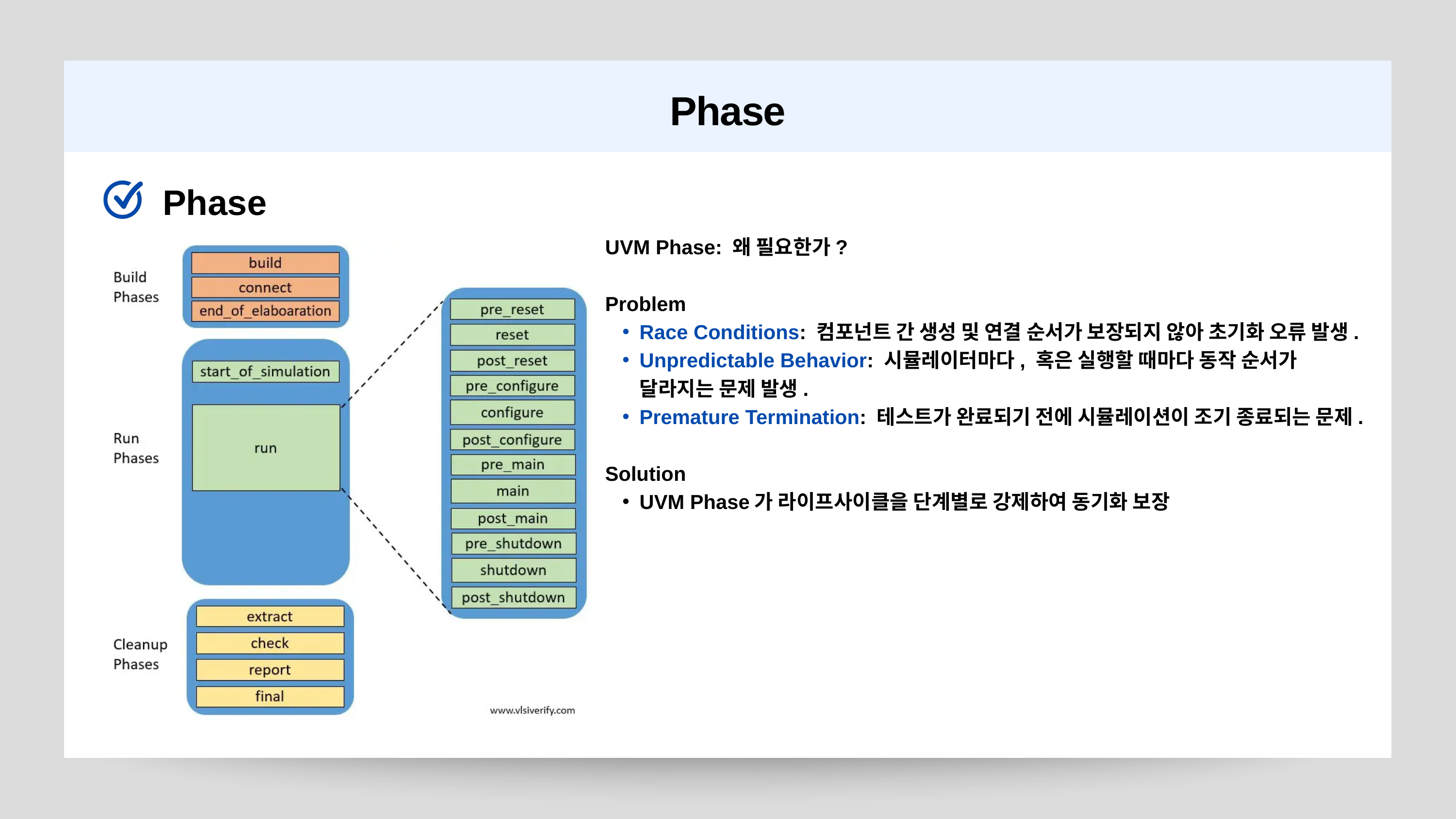

Phase
Phase

UVM Phase: 왜 필요한가?

Problem
Race Conditions: 컴포넌트 간 생성 및 연결 순서가 보장되지 않아 초기화 오류 발생.
Unpredictable Behavior: 시뮬레이터마다, 혹은 실행할 때마다 동작 순서가 달라지는 문제 발생.
Premature Termination: 테스트가 완료되기 전에 시뮬레이션이 조기 종료되는 문제.

Solution
UVM Phase가 라이프사이클을 단계별로 강제하여 동기화 보장